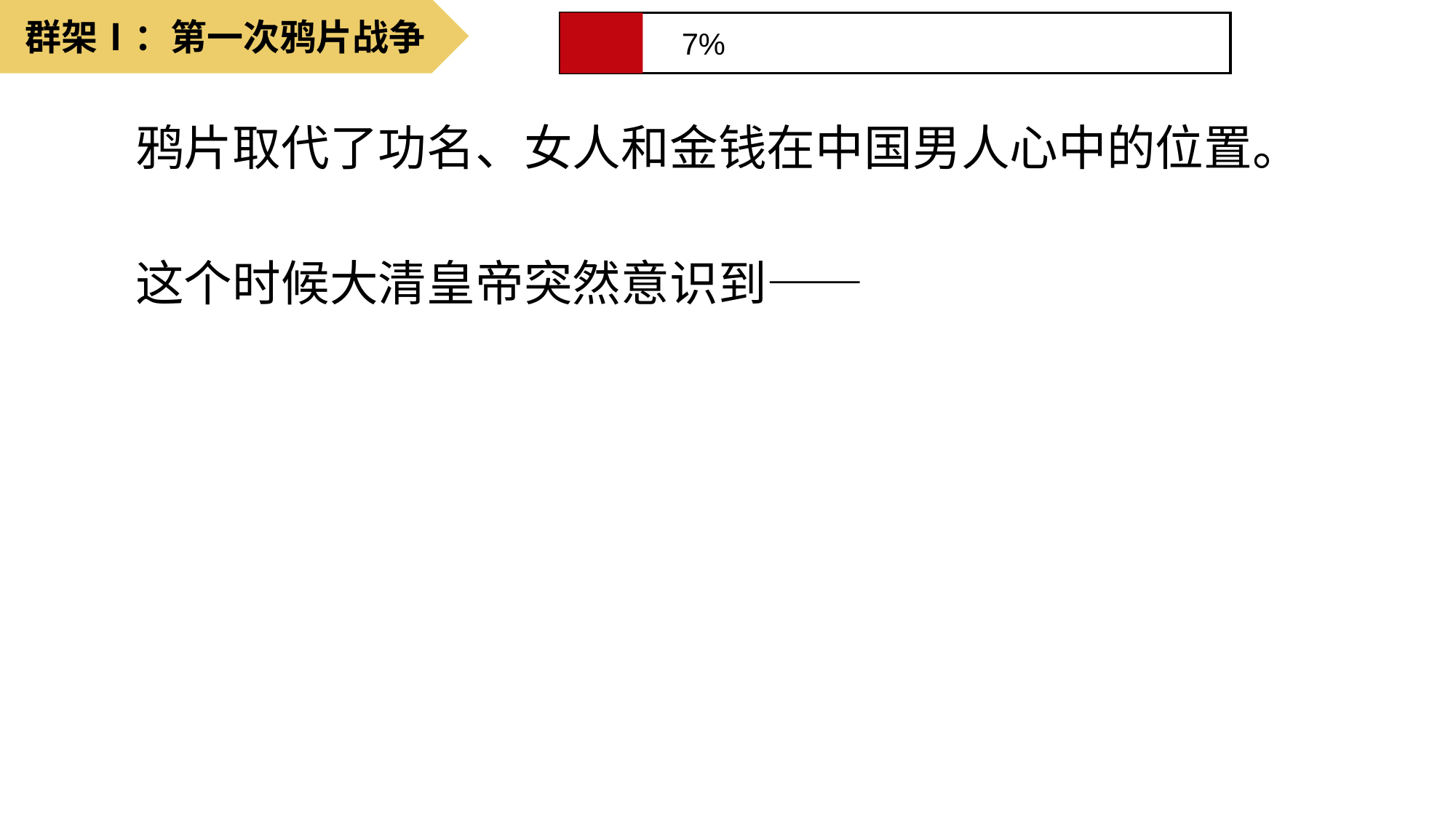

群架Ⅰ：第一次鸦片战争

7%
鸦片取代了功名、女人和金钱在中国男人心中的位置。

这个时候大清皇帝突然意识到——